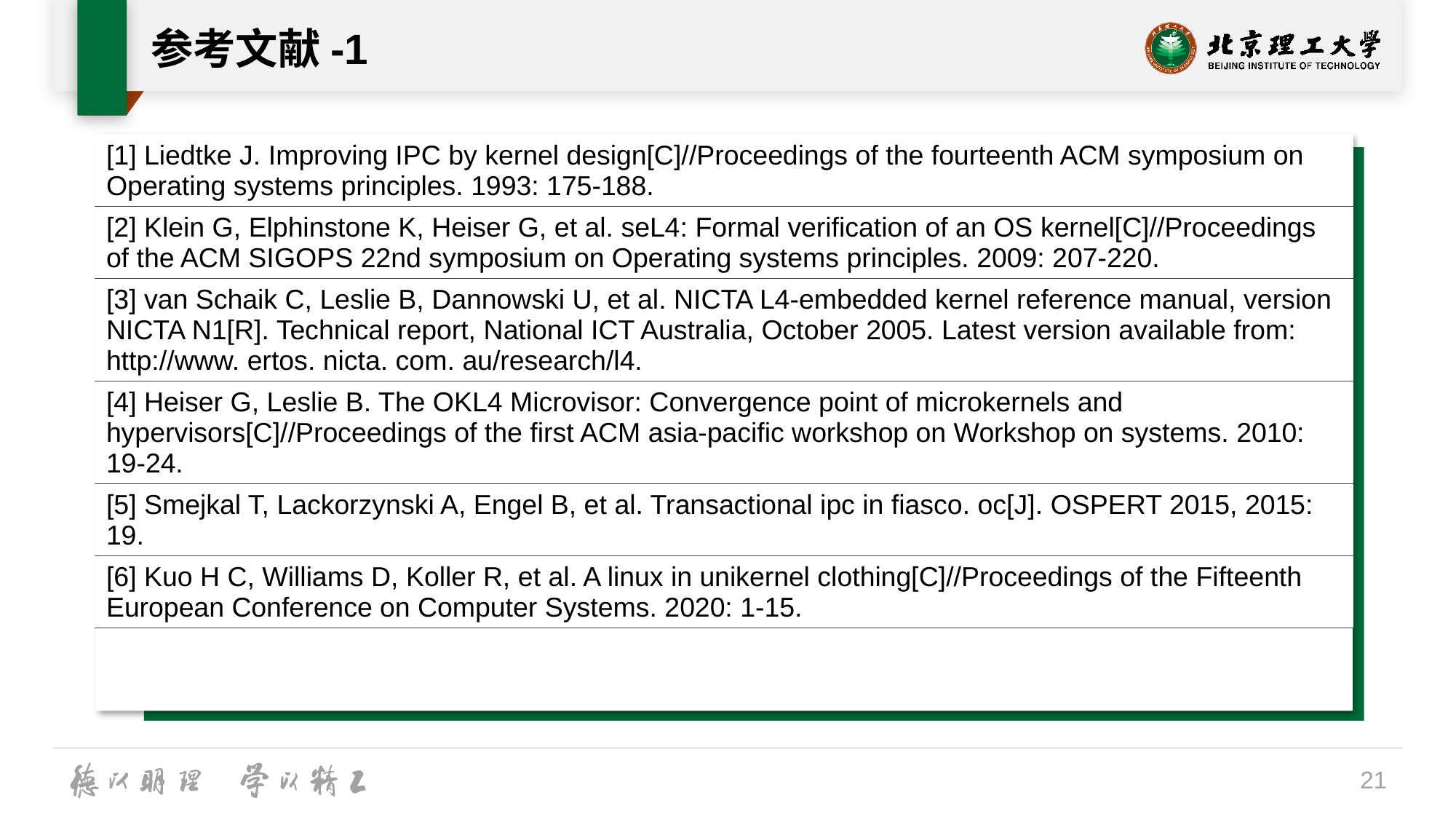

# 参考文献-1

| [1] Liedtke J. Improving IPC by kernel design[C]//Proceedings of the fourteenth ACM symposium on Operating systems principles. 1993: 175-188. |
| --- |
| [2] Klein G, Elphinstone K, Heiser G, et al. seL4: Formal verification of an OS kernel[C]//Proceedings of the ACM SIGOPS 22nd symposium on Operating systems principles. 2009: 207-220. |
| [3] van Schaik C, Leslie B, Dannowski U, et al. NICTA L4-embedded kernel reference manual, version NICTA N1[R]. Technical report, National ICT Australia, October 2005. Latest version available from: http://www. ertos. nicta. com. au/research/l4. |
| [4] Heiser G, Leslie B. The OKL4 Microvisor: Convergence point of microkernels and hypervisors[C]//Proceedings of the first ACM asia-pacific workshop on Workshop on systems. 2010: 19-24. |
| [5] Smejkal T, Lackorzynski A, Engel B, et al. Transactional ipc in fiasco. oc[J]. OSPERT 2015, 2015: 19. |
| [6] Kuo H C, Williams D, Koller R, et al. A linux in unikernel clothing[C]//Proceedings of the Fifteenth European Conference on Computer Systems. 2020: 1-15. |